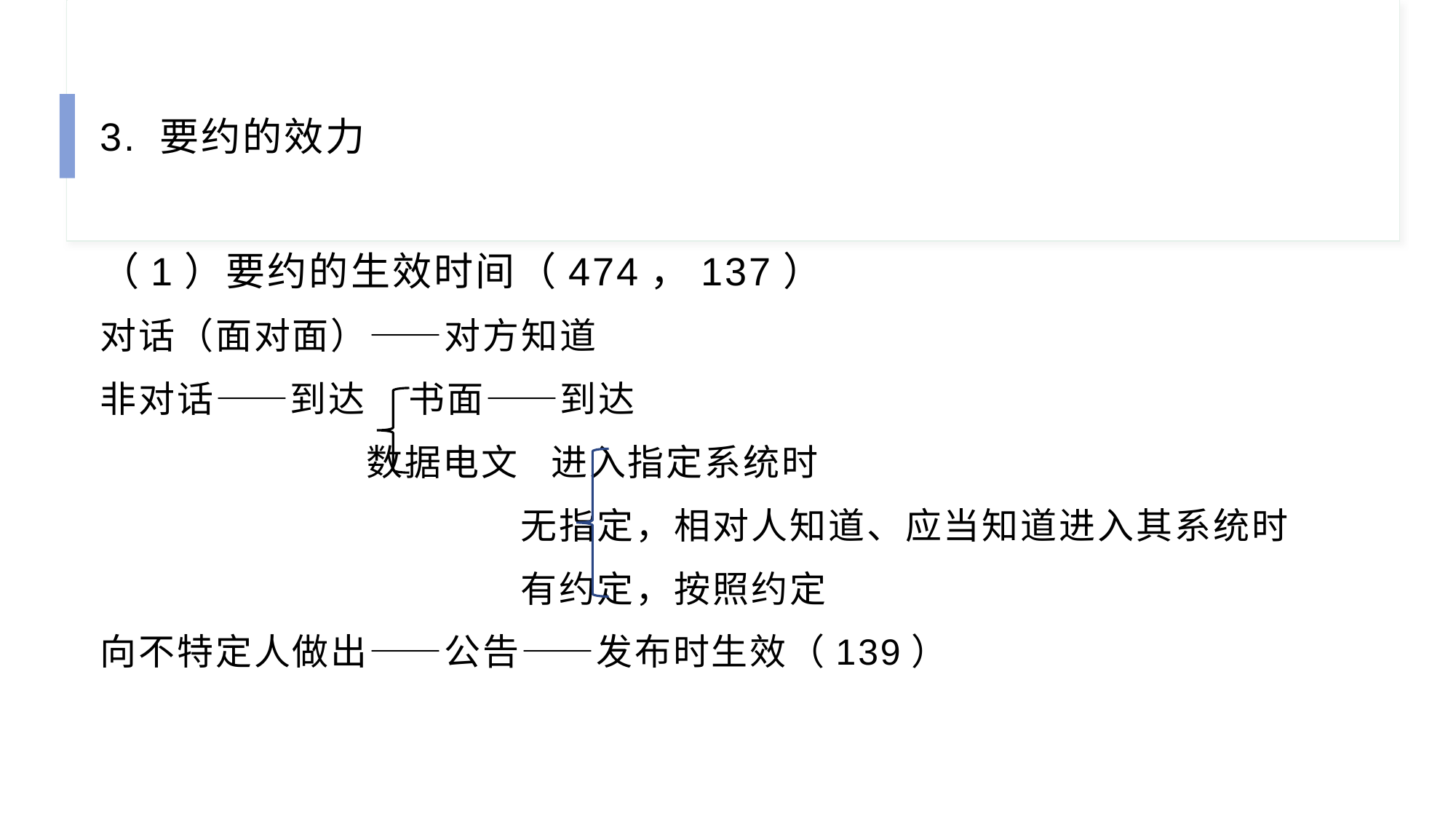

3. 要约的效力

（1）要约的生效时间（474，137）
对话（面对面）——对方知道
非对话——到达    书面——到达
                         数据电文   进入指定系统时
                                        无指定，相对人知道、应当知道进入其系统时
                                        有约定，按照约定
向不特定人做出——公告——发布时生效（139）